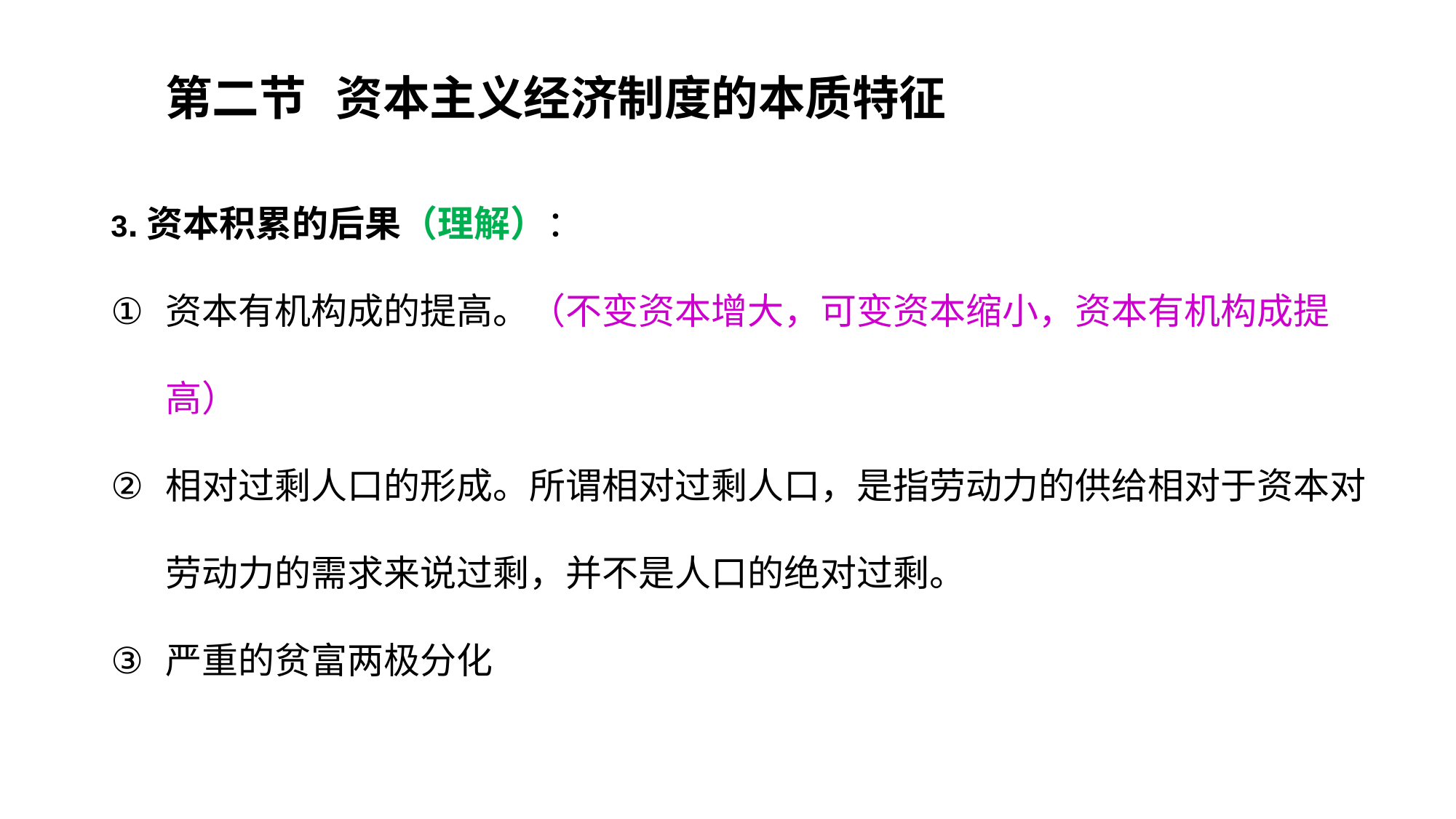

第二节	资本主义经济制度的本质特征
3.资本积累的后果（理解）：
资本有机构成的提高。（不变资本增大，可变资本缩小，资本有机构成提高）
相对过剩人口的形成。所谓相对过剩人口，是指劳动力的供给相对于资本对劳动力的需求来说过剩，并不是人口的绝对过剩。
严重的贫富两极分化